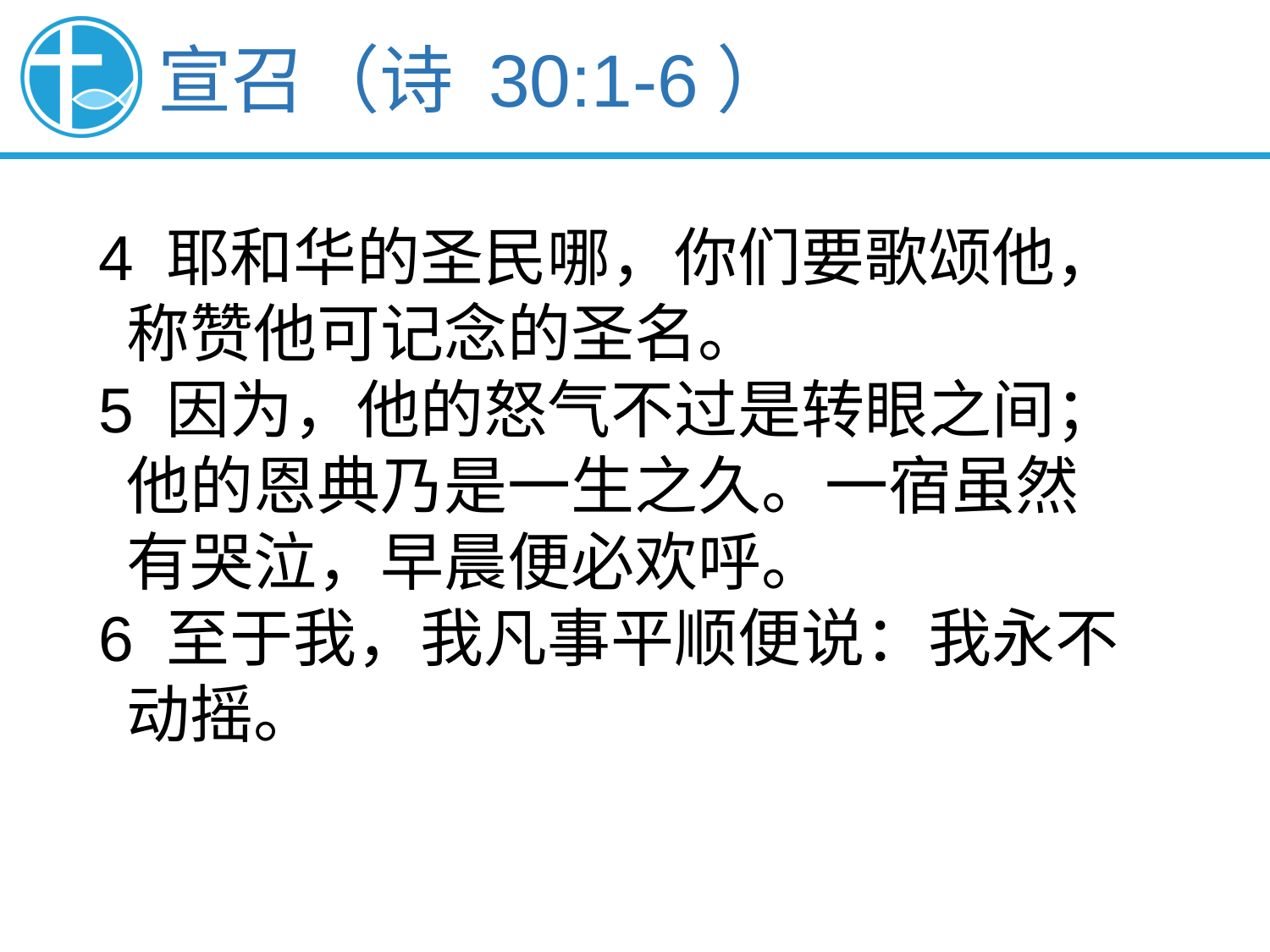

宣召（诗 30:1-6）

4 耶和华的圣民哪，你们要歌颂他，
  称赞他可记念的圣名。
5 因为，他的怒气不过是转眼之间；
  他的恩典乃是一生之久。一宿虽然
  有哭泣，早晨便必欢呼。
6 至于我，我凡事平顺便说：我永不
  动摇。